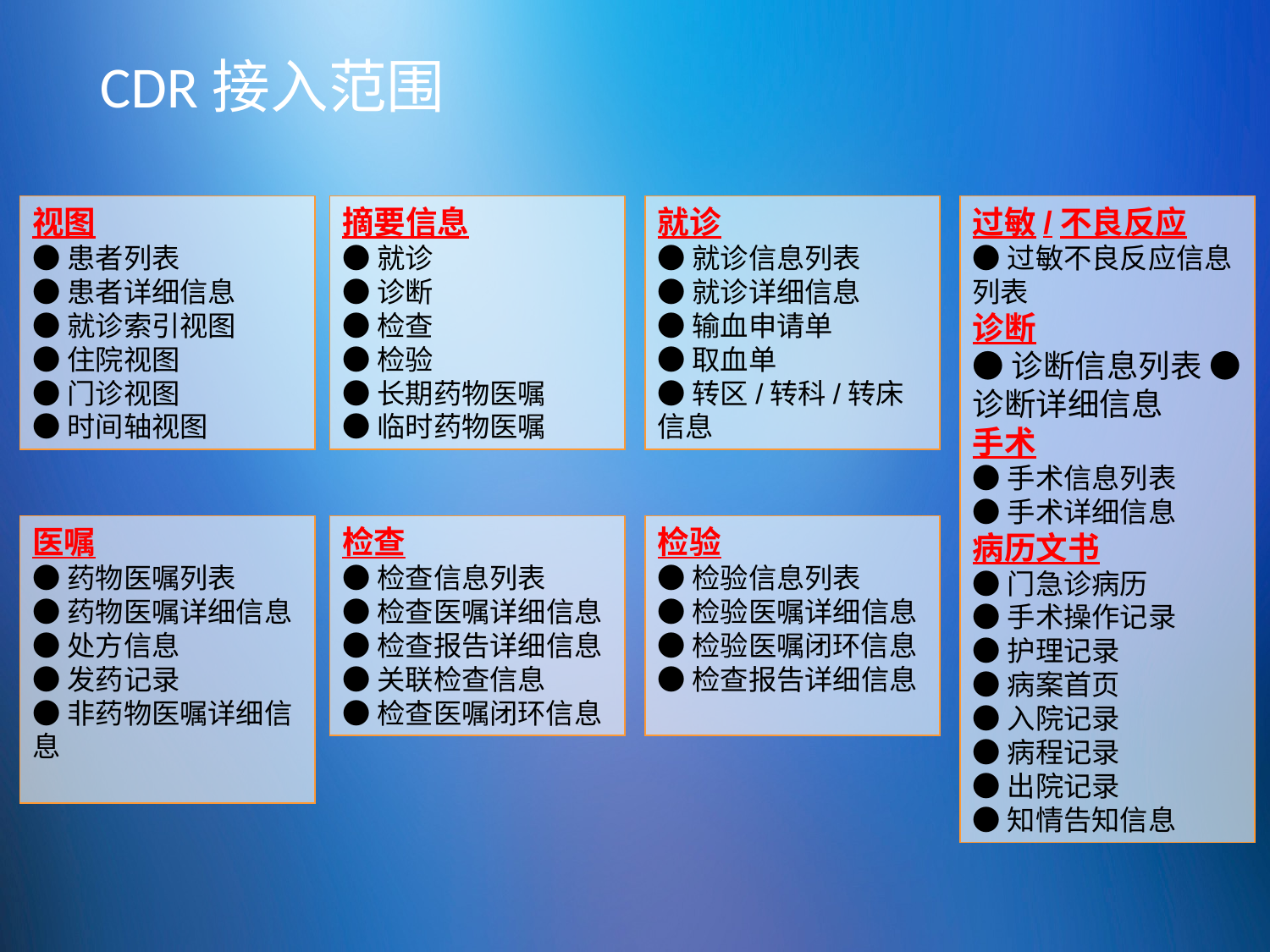

# CDR接入范围
视图
●患者列表
●患者详细信息
●就诊索引视图
●住院视图
●门诊视图
●时间轴视图
摘要信息
●就诊
●诊断
●检查
●检验
●长期药物医嘱
●临时药物医嘱
就诊
●就诊信息列表
●就诊详细信息
●输血申请单
●取血单
●转区/转科/转床信息
过敏/不良反应
●过敏不良反应信息列表
诊断
●诊断信息列表 ●诊断详细信息
手术
●手术信息列表
●手术详细信息
病历文书
●门急诊病历
●手术操作记录
●护理记录
●病案首页
●入院记录
●病程记录
●出院记录
●知情告知信息
医嘱
●药物医嘱列表
●药物医嘱详细信息
●处方信息
●发药记录
●非药物医嘱详细信息

检查
●检查信息列表
●检查医嘱详细信息
●检查报告详细信息
●关联检查信息
●检查医嘱闭环信息
检验
●检验信息列表
●检验医嘱详细信息
●检验医嘱闭环信息
●检查报告详细信息